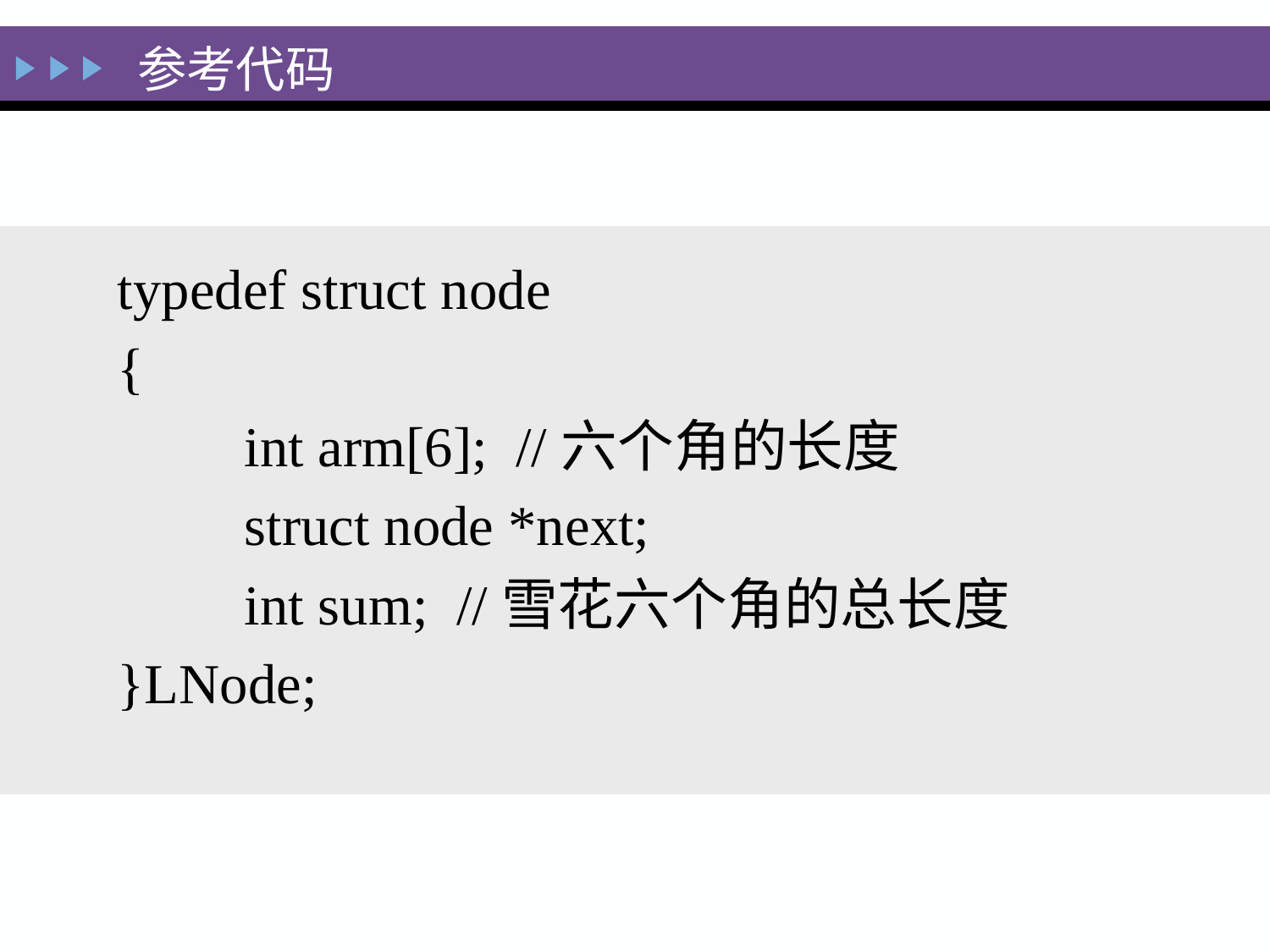

参考代码

typedef struct node
{
	int arm[6];  //六个角的长度
	struct node *next;
	int sum;  //雪花六个角的总长度
}LNode;